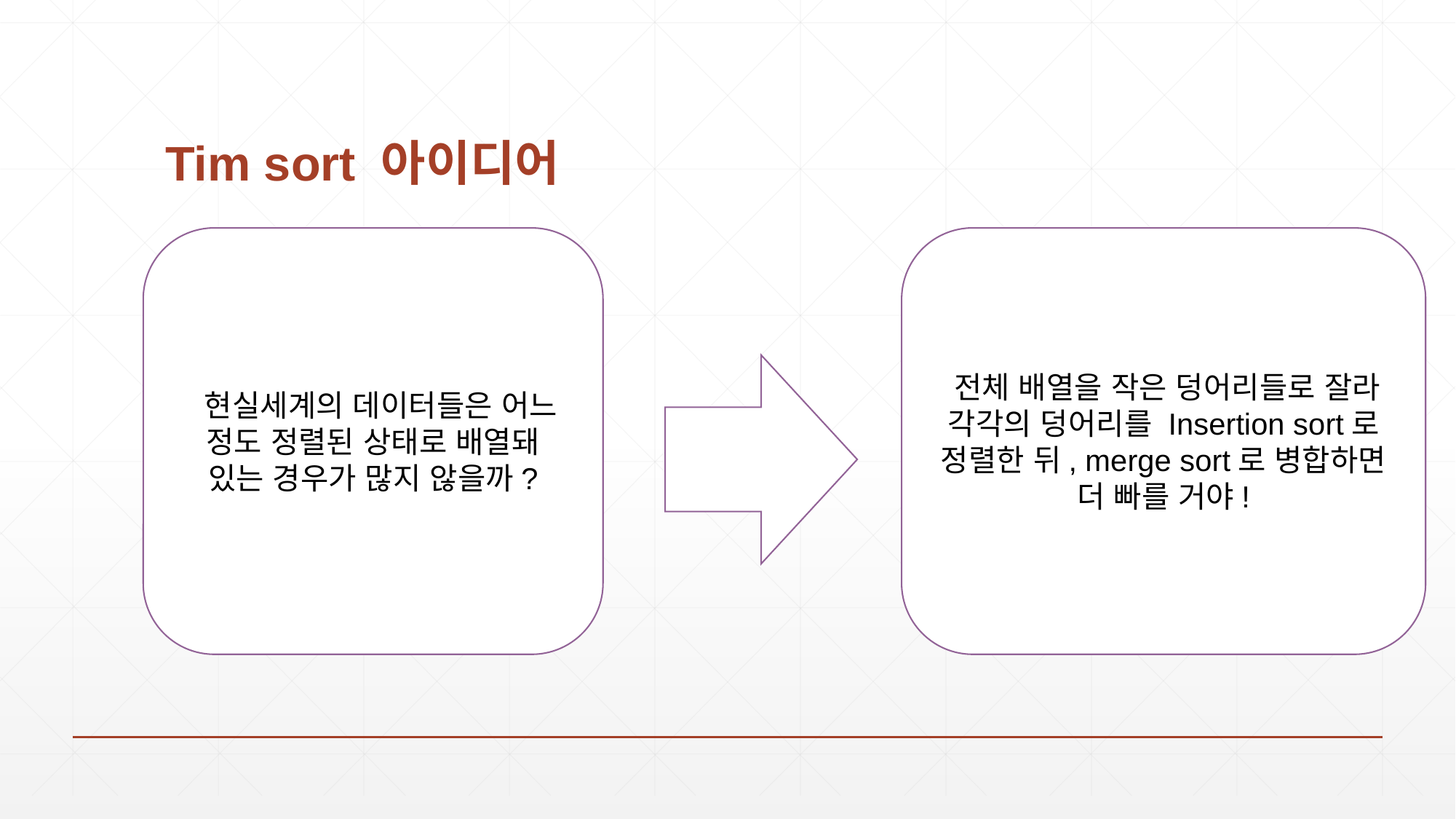

# Tim sort 아이디어
 현실세계의 데이터들은 어느 정도 정렬된 상태로 배열돼 있는 경우가 많지 않을까?
 전체 배열을 작은 덩어리들로 잘라 
각각의 덩어리를 Insertion sort로 정렬한 뒤, merge sort로 병합하면 더 빠를 거야!